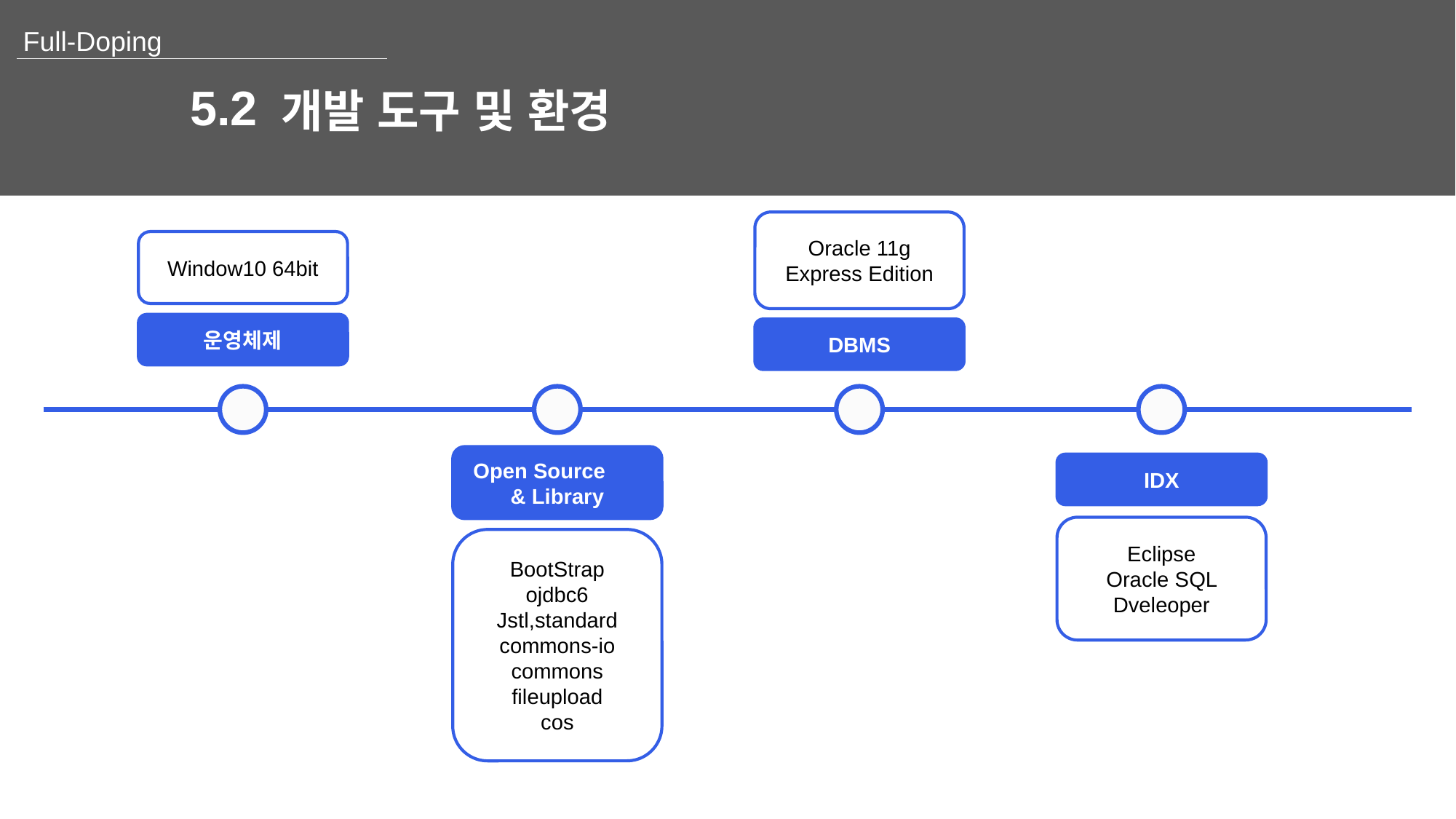

5.2
개발 도구 및 환경
Oracle 11g Express Edition
DBMS

Window10 64bit
운영체제

Open Source       & Library
BootStrap
ojdbc6
Jstl,standard
commons-io
commons fileupload
cos

IDX
Eclipse
Oracle SQL Dveleoper